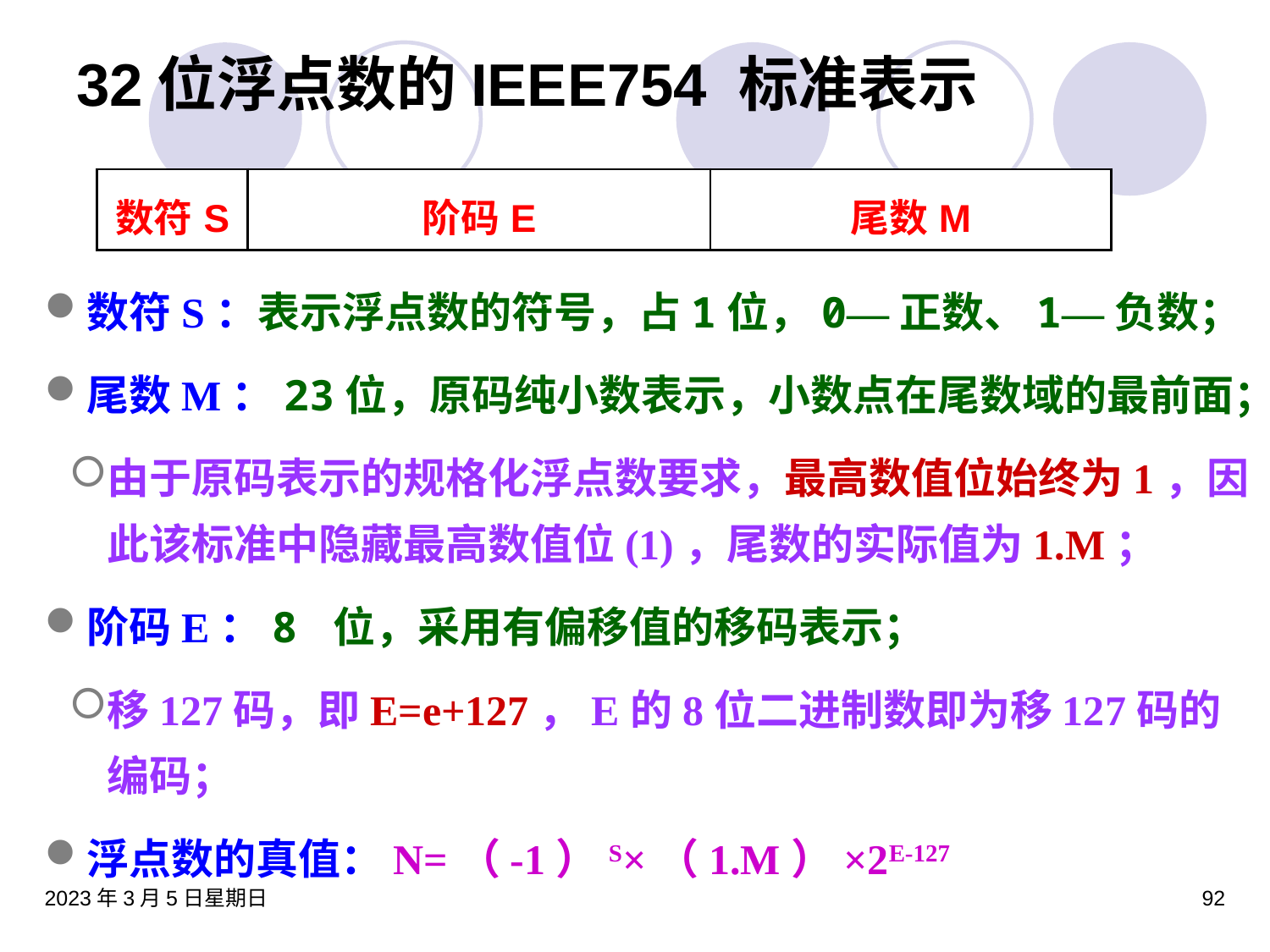

# 32位浮点数的IEEE754 标准表示
| 数符S | 阶码E | 尾数M |
| --- | --- | --- |
数符S：表示浮点数的符号，占1位，0—正数、1—负数；
尾数M：23位，原码纯小数表示，小数点在尾数域的最前面；
由于原码表示的规格化浮点数要求，最高数值位始终为1，因此该标准中隐藏最高数值位(1)，尾数的实际值为1.M；
阶码E：8 位，采用有偏移值的移码表示；
移127码，即E=e+127，E的8位二进制数即为移127码的编码；
浮点数的真值：N=（-1）S×（1.M）×2E-127
2023年3月5日星期日
92